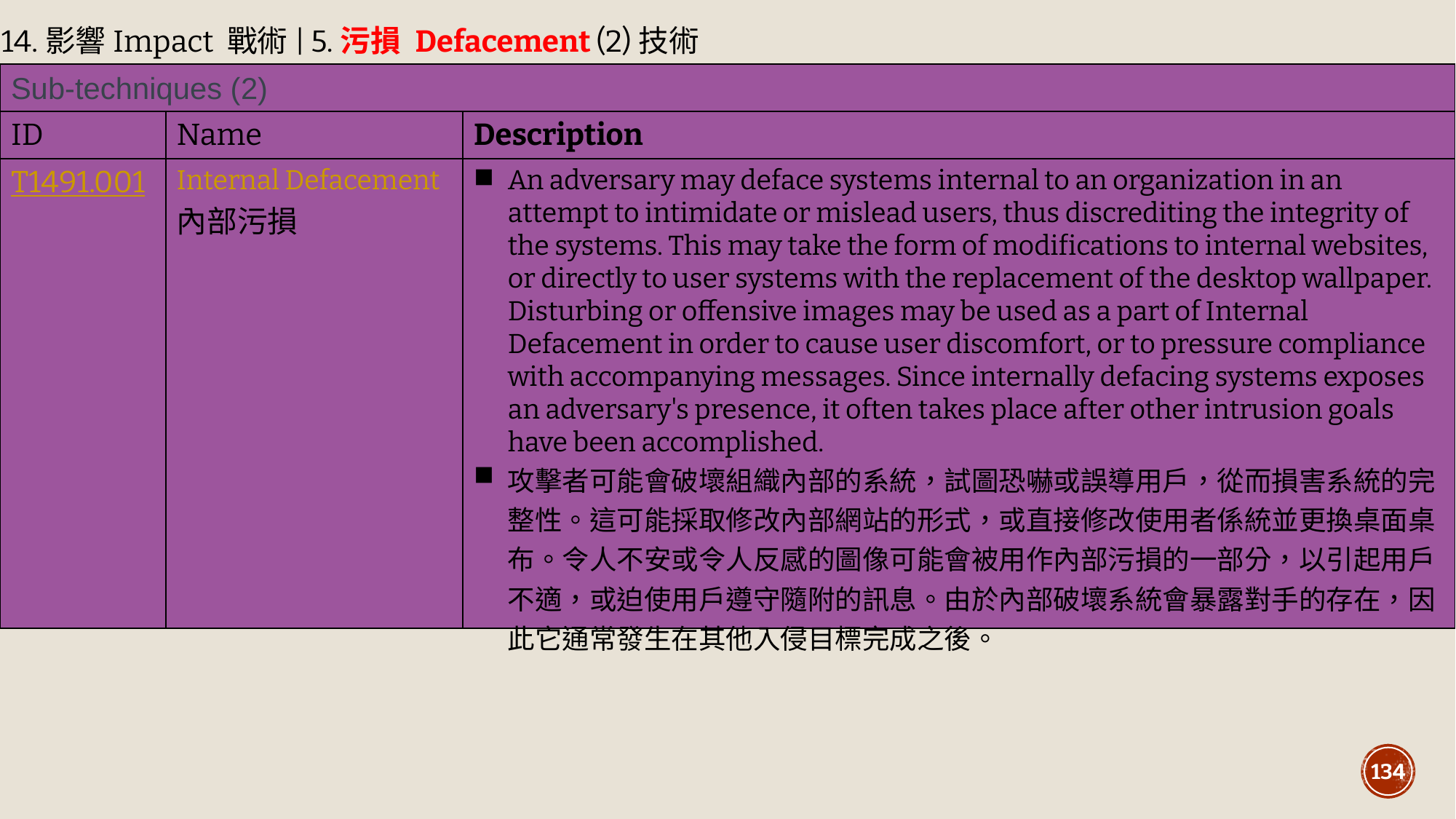

14.影響Impact 戰術| 5.污損 Defacement (2)技術
| Sub-techniques (2) |  |  |
| --- | --- | --- |
| ID | Name | Description |
| T1491.001 | Internal Defacement 內部污損 | An adversary may deface systems internal to an organization in an attempt to intimidate or mislead users, thus discrediting the integrity of the systems. This may take the form of modifications to internal websites, or directly to user systems with the replacement of the desktop wallpaper. Disturbing or offensive images may be used as a part of Internal Defacement in order to cause user discomfort, or to pressure compliance with accompanying messages. Since internally defacing systems exposes an adversary's presence, it often takes place after other intrusion goals have been accomplished. 攻擊者可能會破壞組織內部的系統，試圖恐嚇或誤導用戶，從而損害系統的完整性。這可能採取修改內部網站的形式，或直接修改使用者係統並更換桌面桌布。令人不安或令人反感的圖像可能會被用作內部污損的一部分，以引起用戶不適，或迫使用戶遵守隨附的訊息。由於內部破壞系統會暴露對手的存在，因此它通常發生在其他入侵目標完成之後。 |

134